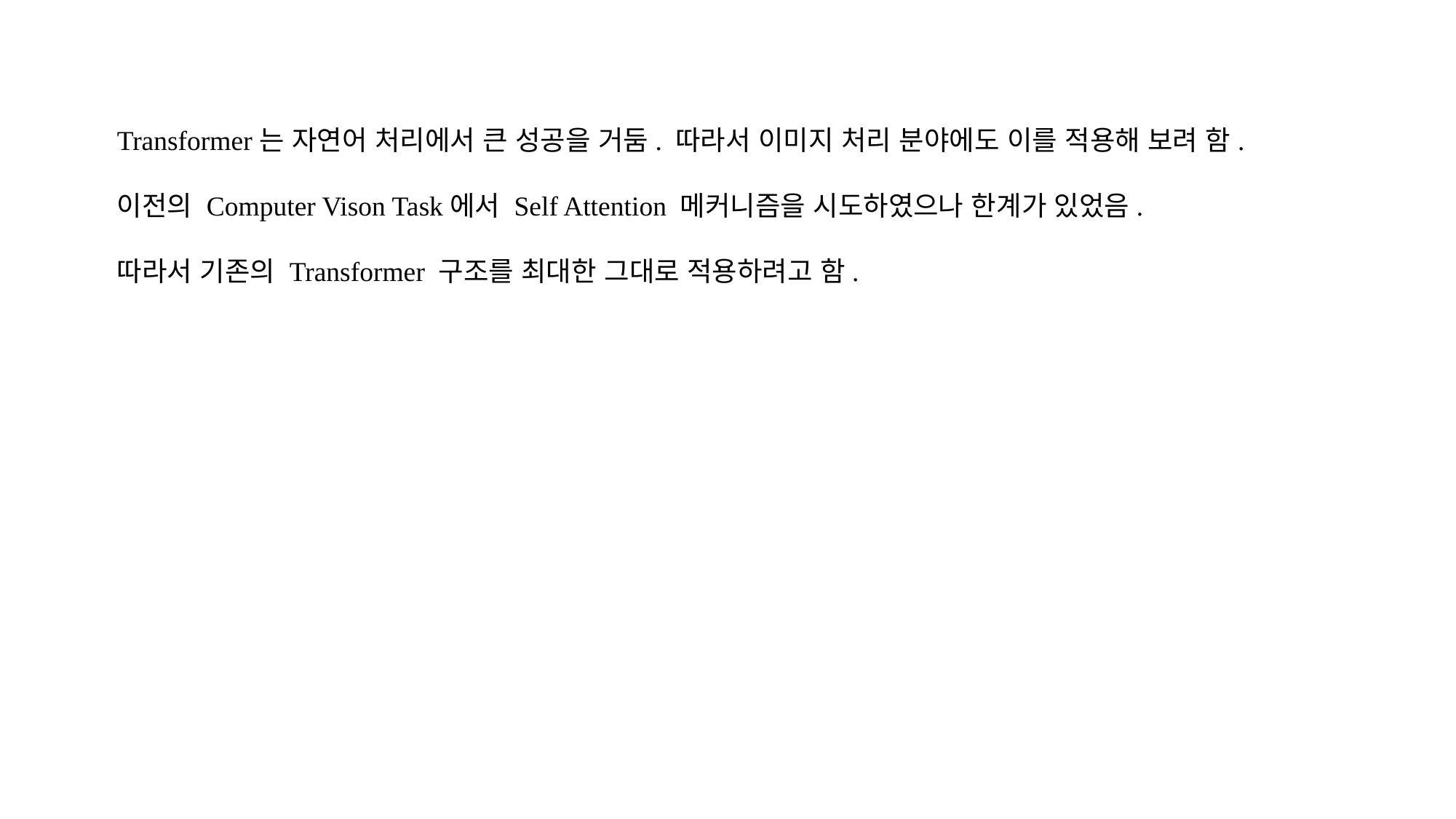

Transformer는 자연어 처리에서 큰 성공을 거둠. 따라서 이미지 처리 분야에도 이를 적용해 보려 함.
이전의 Computer Vison Task에서 Self Attention 메커니즘을 시도하였으나 한계가 있었음.
따라서 기존의 Transformer 구조를 최대한 그대로 적용하려고 함.